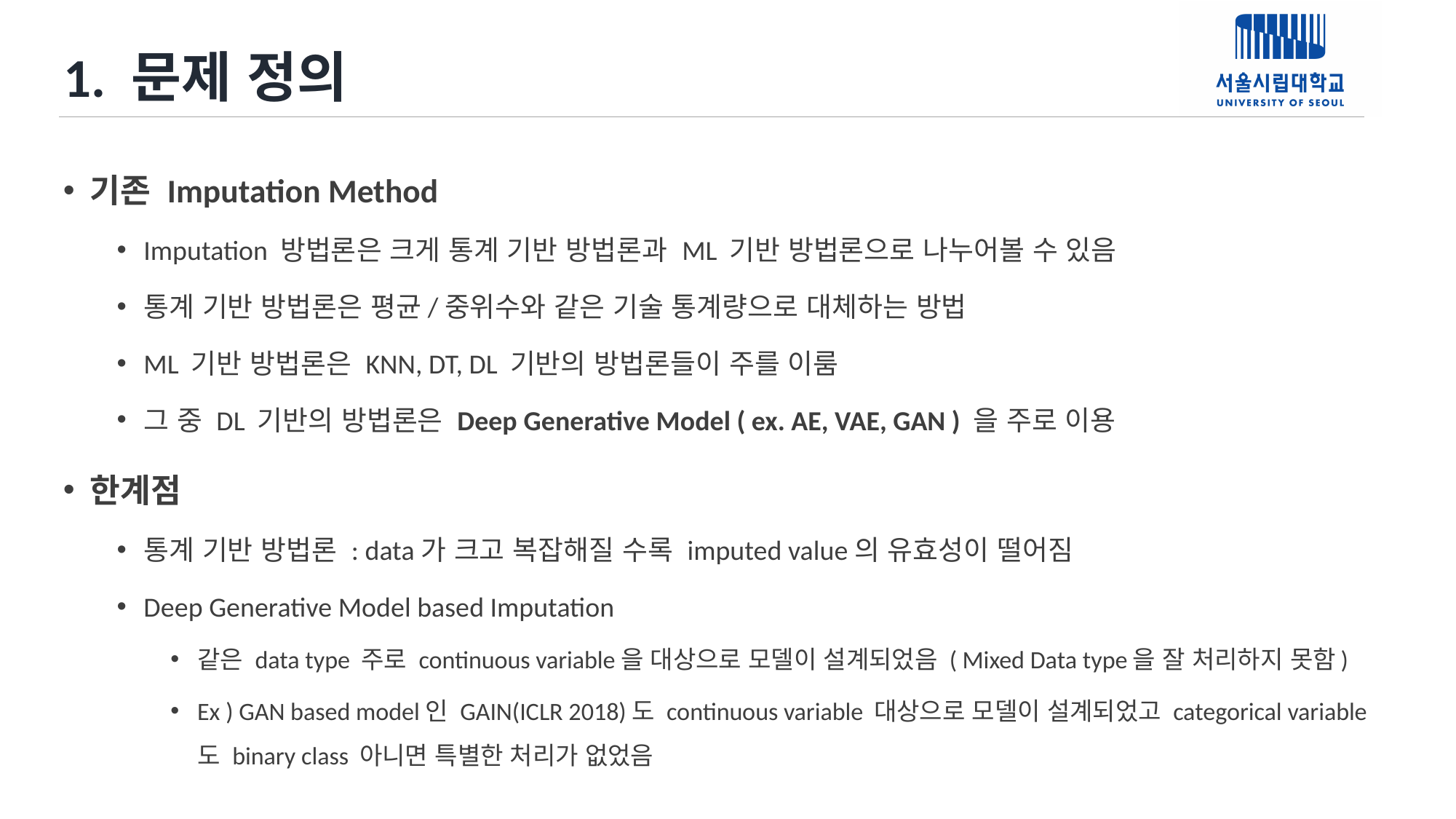

# 1. 문제 정의
기존 Imputation Method
Imputation 방법론은 크게 통계 기반 방법론과 ML 기반 방법론으로 나누어볼 수 있음
통계 기반 방법론은 평균/중위수와 같은 기술 통계량으로 대체하는 방법
ML 기반 방법론은 KNN, DT, DL 기반의 방법론들이 주를 이룸
그 중 DL 기반의 방법론은 Deep Generative Model ( ex. AE, VAE, GAN ) 을 주로 이용
한계점
통계 기반 방법론 : data가 크고 복잡해질 수록 imputed value의 유효성이 떨어짐
Deep Generative Model based Imputation
같은 data type 주로 continuous variable을 대상으로 모델이 설계되었음 ( Mixed Data type을 잘 처리하지 못함)
Ex ) GAN based model인 GAIN(ICLR 2018)도 continuous variable 대상으로 모델이 설계되었고 categorical variable도 binary class 아니면 특별한 처리가 없었음